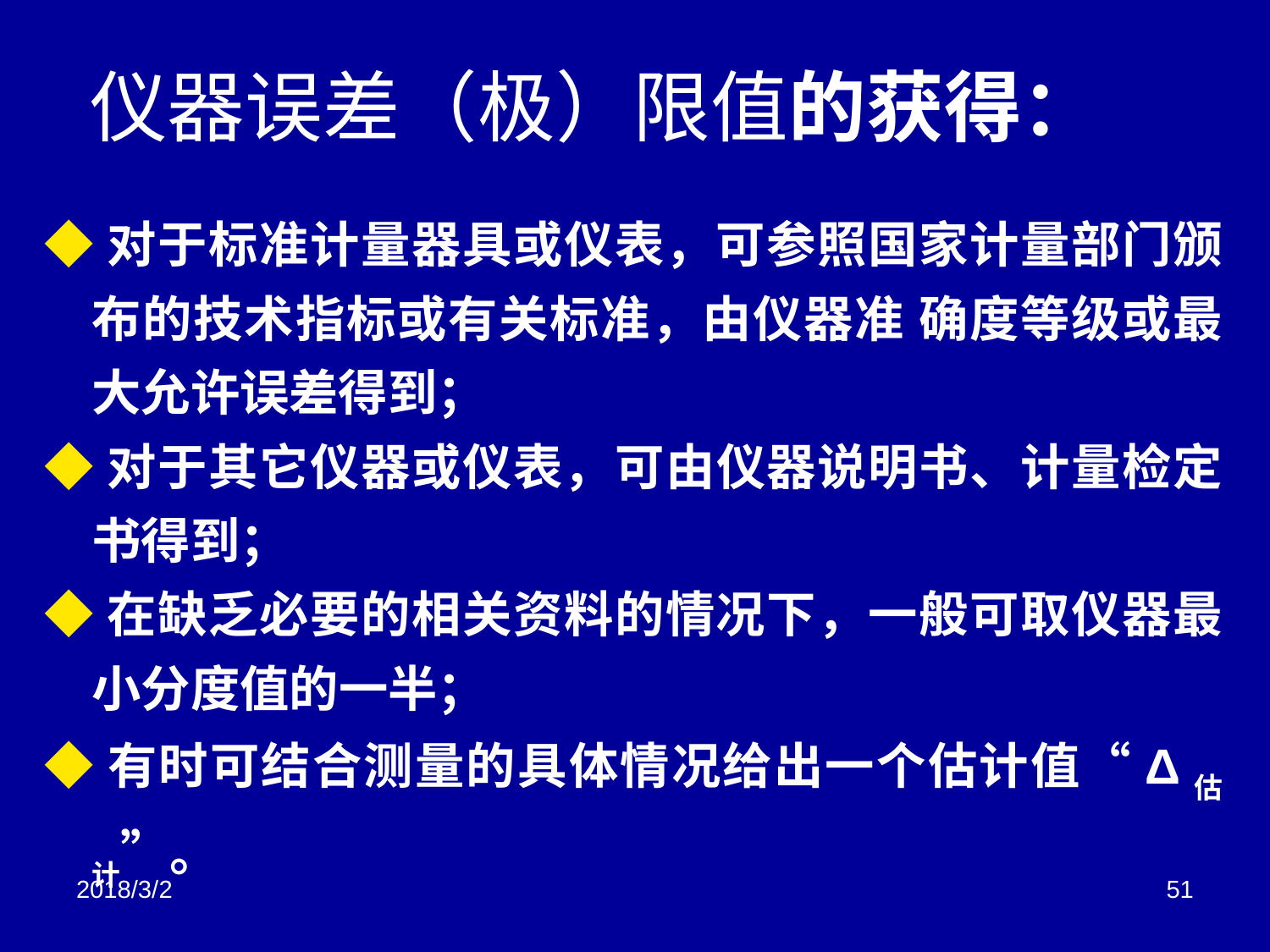

# 仪器误差（极）限值的获得：
◆对于标准计量器具或仪表，可参照国家计量部门颁布的技术指标或有关标准，由仪器准 确度等级或最大允许误差得到；
◆对于其它仪器或仪表，可由仪器说明书、计量检定书得到；
◆在缺乏必要的相关资料的情况下，一般可取仪器最小分度值的一半；
◆有时可结合测量的具体情况给出一个估计值“Δ估计”。
2018/3/2
51